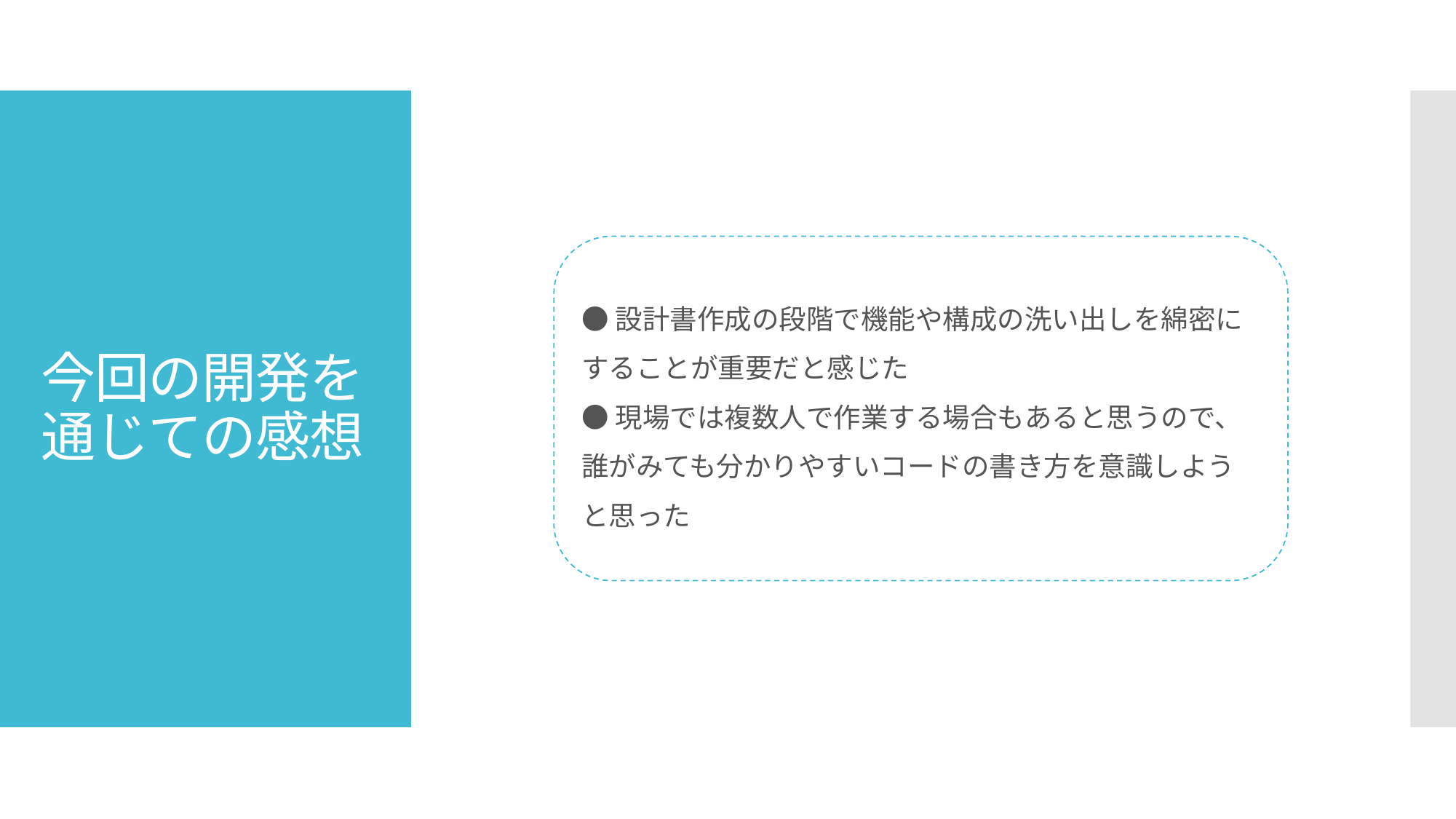

# 今回の開発を通じての感想
●設計書作成の段階で機能や構成の洗い出しを綿密にすることが重要だと感じた
●現場では複数人で作業する場合もあると思うので、
誰がみても分かりやすいコードの書き方を意識しようと思った